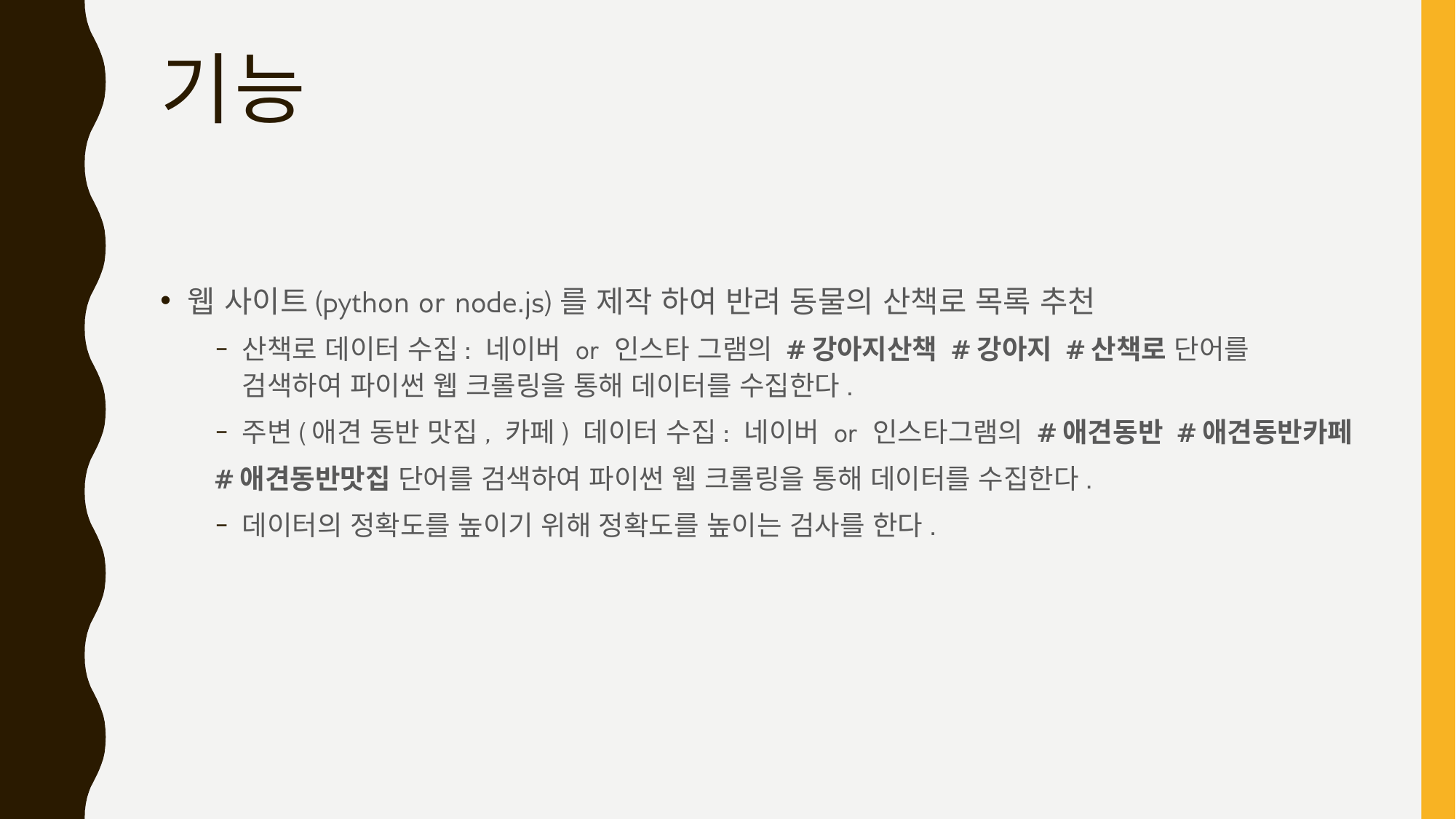

# 기능
웹 사이트(python or node.js)를 제작 하여 반려 동물의 산책로 목록 추천
산책로 데이터 수집: 네이버 or 인스타 그램의 #강아지산책 #강아지 #산책로 단어를 검색하여 파이썬 웹 크롤링을 통해 데이터를 수집한다.
주변(애견 동반 맛집, 카페) 데이터 수집: 네이버 or 인스타그램의 #애견동반 #애견동반카페
#애견동반맛집 단어를 검색하여 파이썬 웹 크롤링을 통해 데이터를 수집한다.
데이터의 정확도를 높이기 위해 정확도를 높이는 검사를 한다.